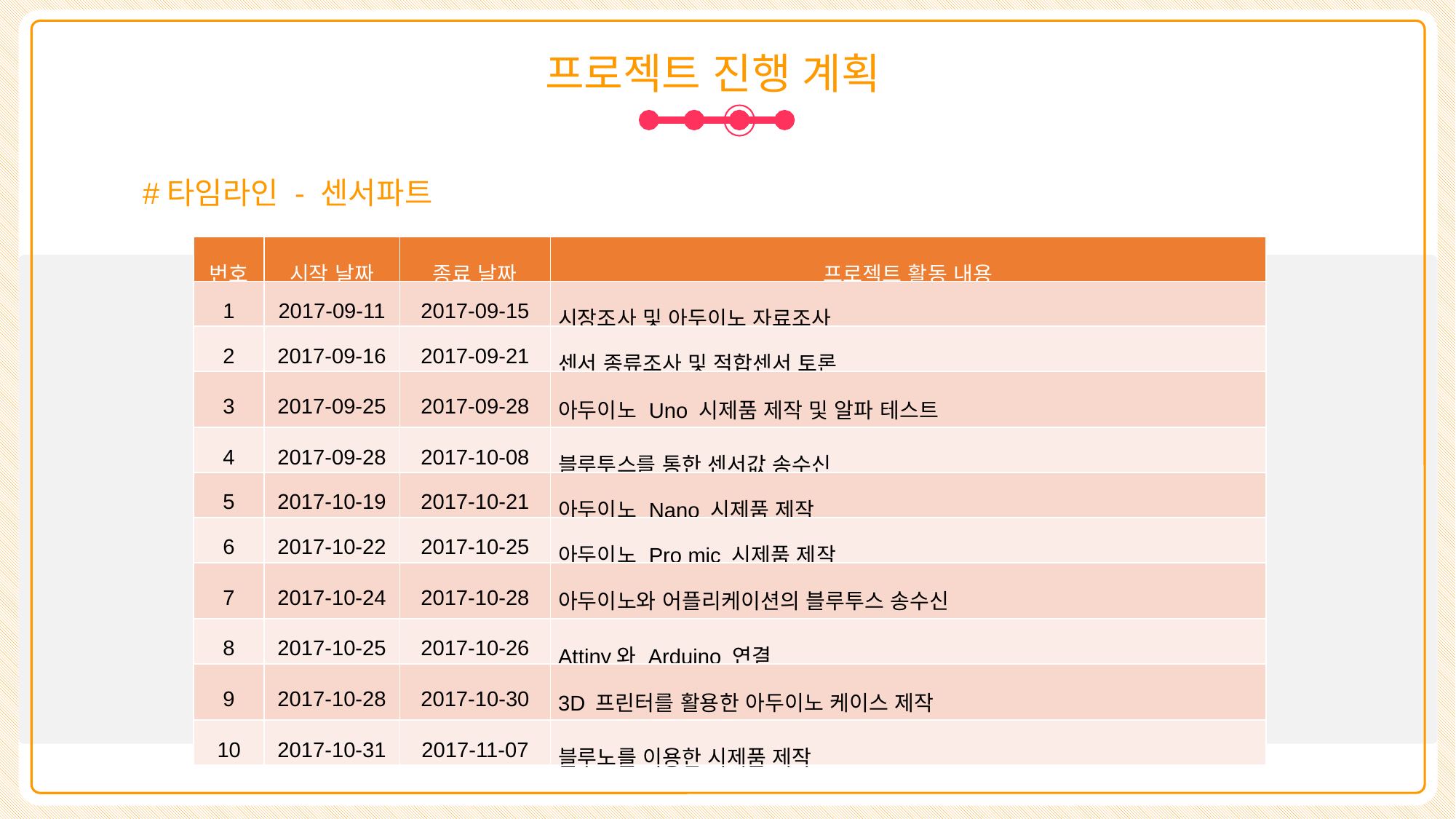

프로젝트 진행 계획

#타임라인 - 센서파트
| 번호 | 시작 날짜 | 종료 날짜 | 프로젝트 활동 내용 |
| --- | --- | --- | --- |
| 1 | 2017-09-11 | 2017-09-15 | 시장조사 및 아두이노 자료조사 |
| 2 | 2017-09-16 | 2017-09-21 | 센서 종류조사 및 적합센서 토론 |
| 3 | 2017-09-25 | 2017-09-28 | 아두이노 Uno 시제품 제작 및 알파 테스트 |
| 4 | 2017-09-28 | 2017-10-08 | 블루투스를 통한 센서값 송수신 |
| 5 | 2017-10-19 | 2017-10-21 | 아두이노 Nano 시제품 제작 |
| 6 | 2017-10-22 | 2017-10-25 | 아두이노 Pro mic 시제품 제작 |
| 7 | 2017-10-24 | 2017-10-28 | 아두이노와 어플리케이션의 블루투스 송수신 |
| 8 | 2017-10-25 | 2017-10-26 | Attiny와 Arduino 연결 |
| 9 | 2017-10-28 | 2017-10-30 | 3D 프린터를 활용한 아두이노 케이스 제작 |
| 10 | 2017-10-31 | 2017-11-07 | 블루노를 이용한 시제품 제작 |